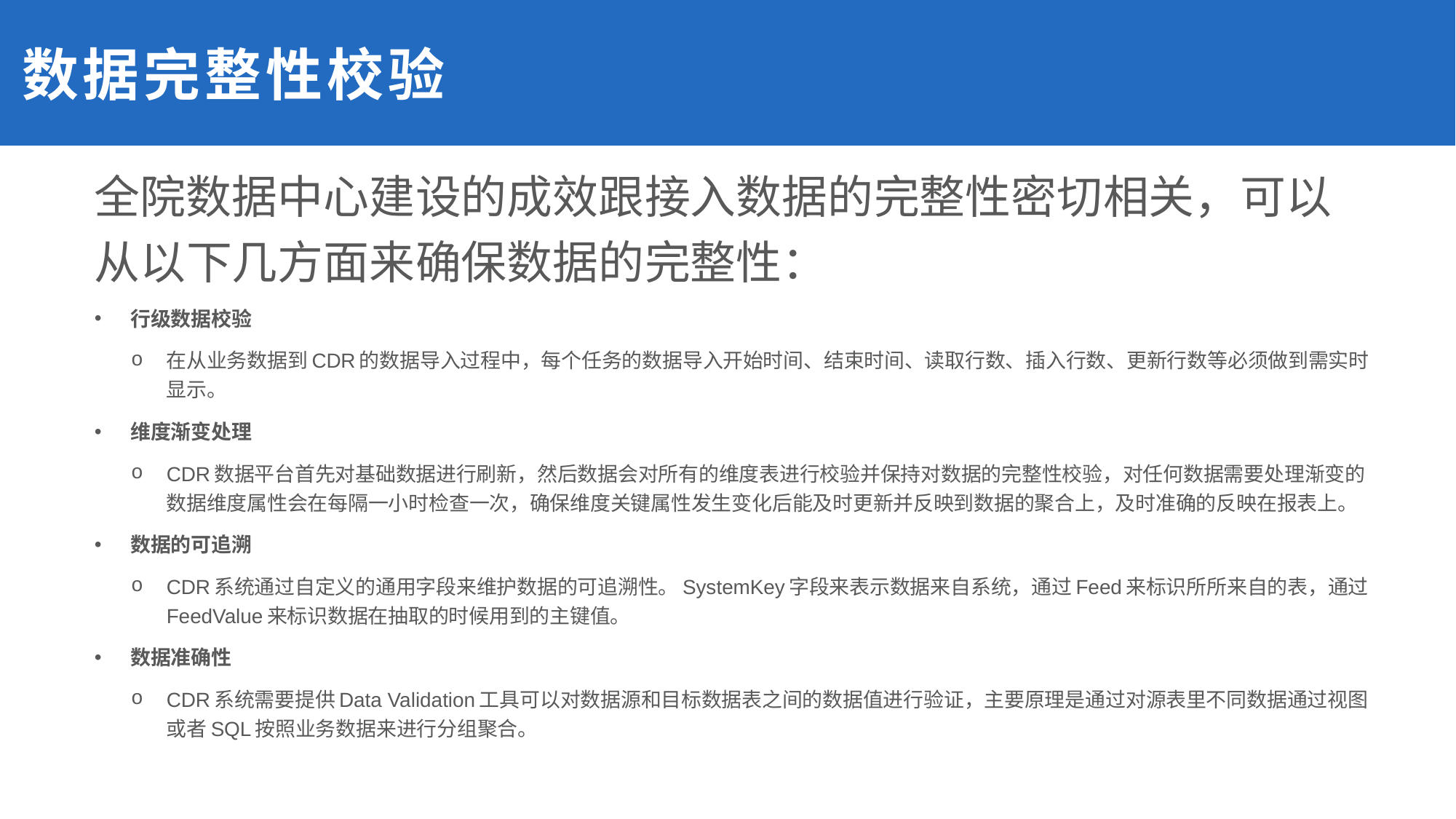

# 数据完整性校验
全院数据中心建设的成效跟接入数据的完整性密切相关，可以从以下几方面来确保数据的完整性：
行级数据校验
在从业务数据到CDR的数据导入过程中，每个任务的数据导入开始时间、结束时间、读取行数、插入行数、更新行数等必须做到需实时显示。
维度渐变处理
CDR数据平台首先对基础数据进行刷新，然后数据会对所有的维度表进行校验并保持对数据的完整性校验，对任何数据需要处理渐变的数据维度属性会在每隔一小时检查一次，确保维度关键属性发生变化后能及时更新并反映到数据的聚合上，及时准确的反映在报表上。
数据的可追溯
CDR系统通过自定义的通用字段来维护数据的可追溯性。SystemKey字段来表示数据来自系统，通过Feed来标识所所来自的表，通过FeedValue来标识数据在抽取的时候用到的主键值。
数据准确性
CDR系统需要提供Data Validation工具可以对数据源和目标数据表之间的数据值进行验证，主要原理是通过对源表里不同数据通过视图或者SQL按照业务数据来进行分组聚合。
9